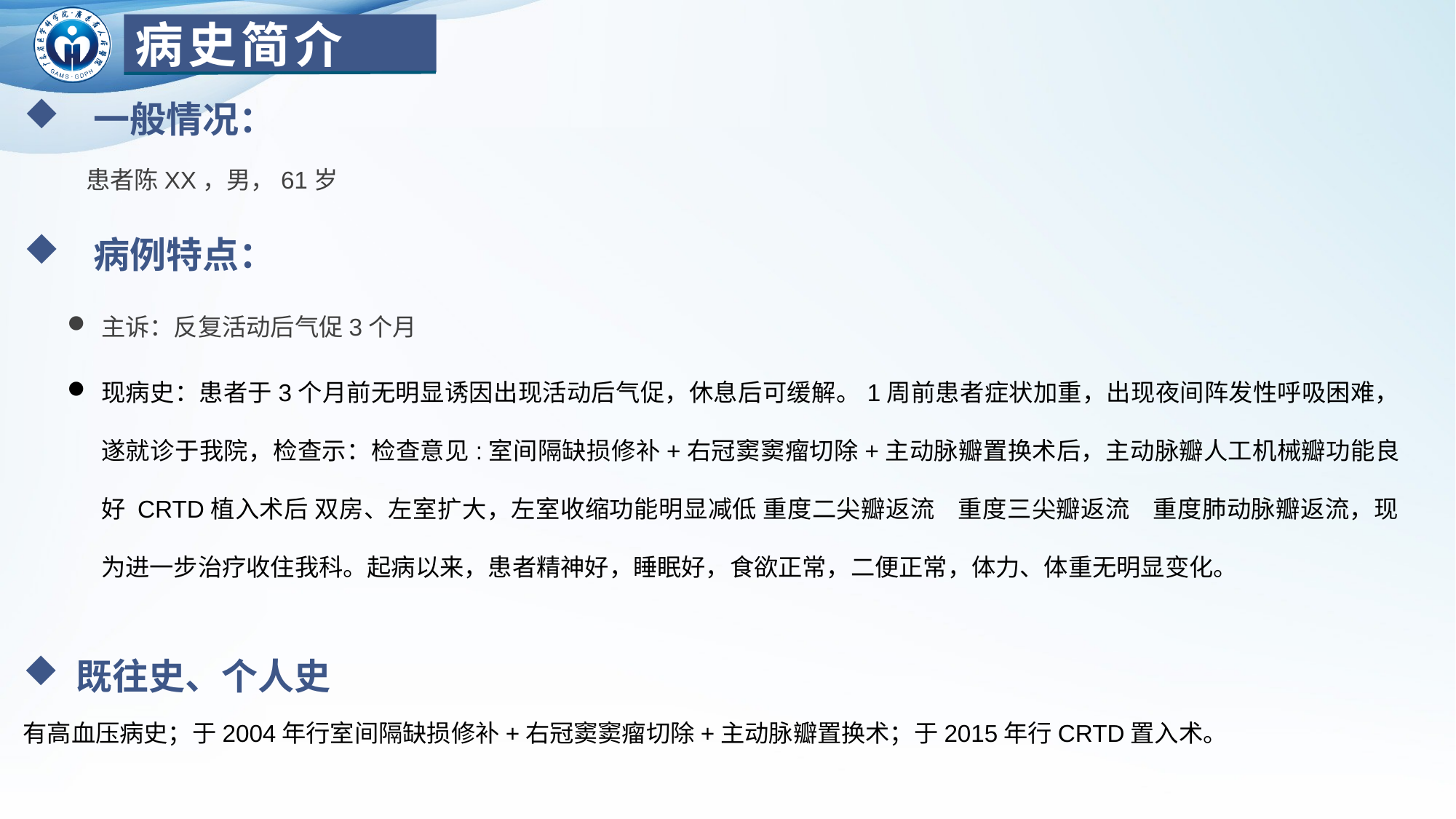

病史简介
   一般情况：
         患者陈XX，男，61岁
   病例特点：
主诉：反复活动后气促3个月
现病史：患者于3个月前无明显诱因出现活动后气促，休息后可缓解。1周前患者症状加重，出现夜间阵发性呼吸困难，遂就诊于我院，检查示：检查意见:室间隔缺损修补+右冠窦窦瘤切除+主动脉瓣置换术后，主动脉瓣人工机械瓣功能良好 CRTD植入术后 双房、左室扩大，左室收缩功能明显减低 重度二尖瓣返流    重度三尖瓣返流    重度肺动脉瓣返流，现为进一步治疗收住我科。起病以来，患者精神好，睡眠好，食欲正常，二便正常，体力、体重无明显变化。

 既往史、个人史
有高血压病史；于2004年行室间隔缺损修补+右冠窦窦瘤切除+主动脉瓣置换术；于2015年行CRTD置入术。